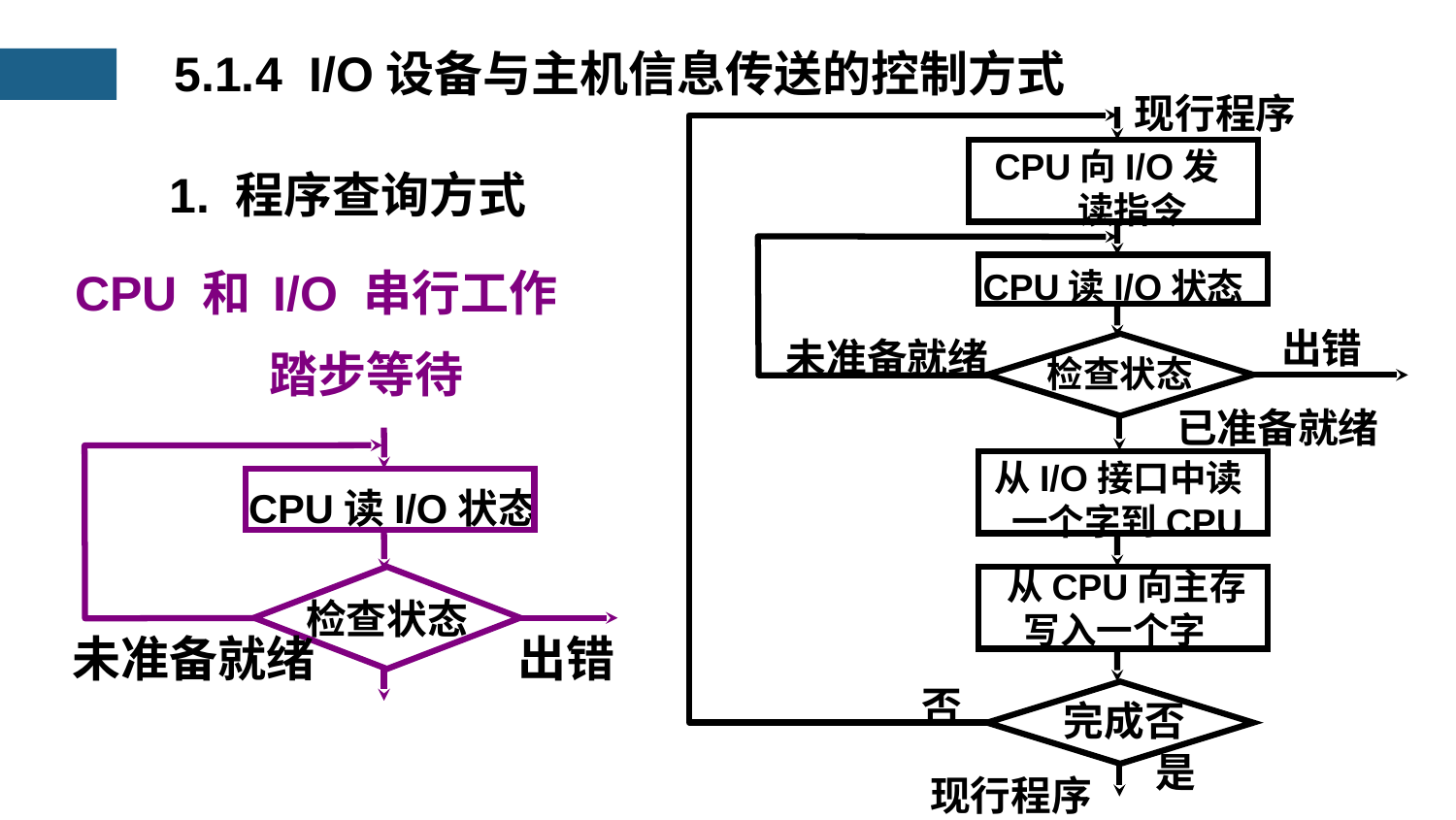

5.1.4  I/O设备与主机信息传送的控制方式
现行程序

CPU向I/O发
         读指令

CPU读I/O状态

出错
未准备就绪

检查状态

已准备就绪

从I/O接口中读
 一个字到CPU

从CPU向主存
 写入一个字

  完成否
是

否
1. 程序查询方式
CPU 和 I/O 串行工作
踏步等待

CPU读I/O状态

检查状态

未准备就绪
出错

现行程序